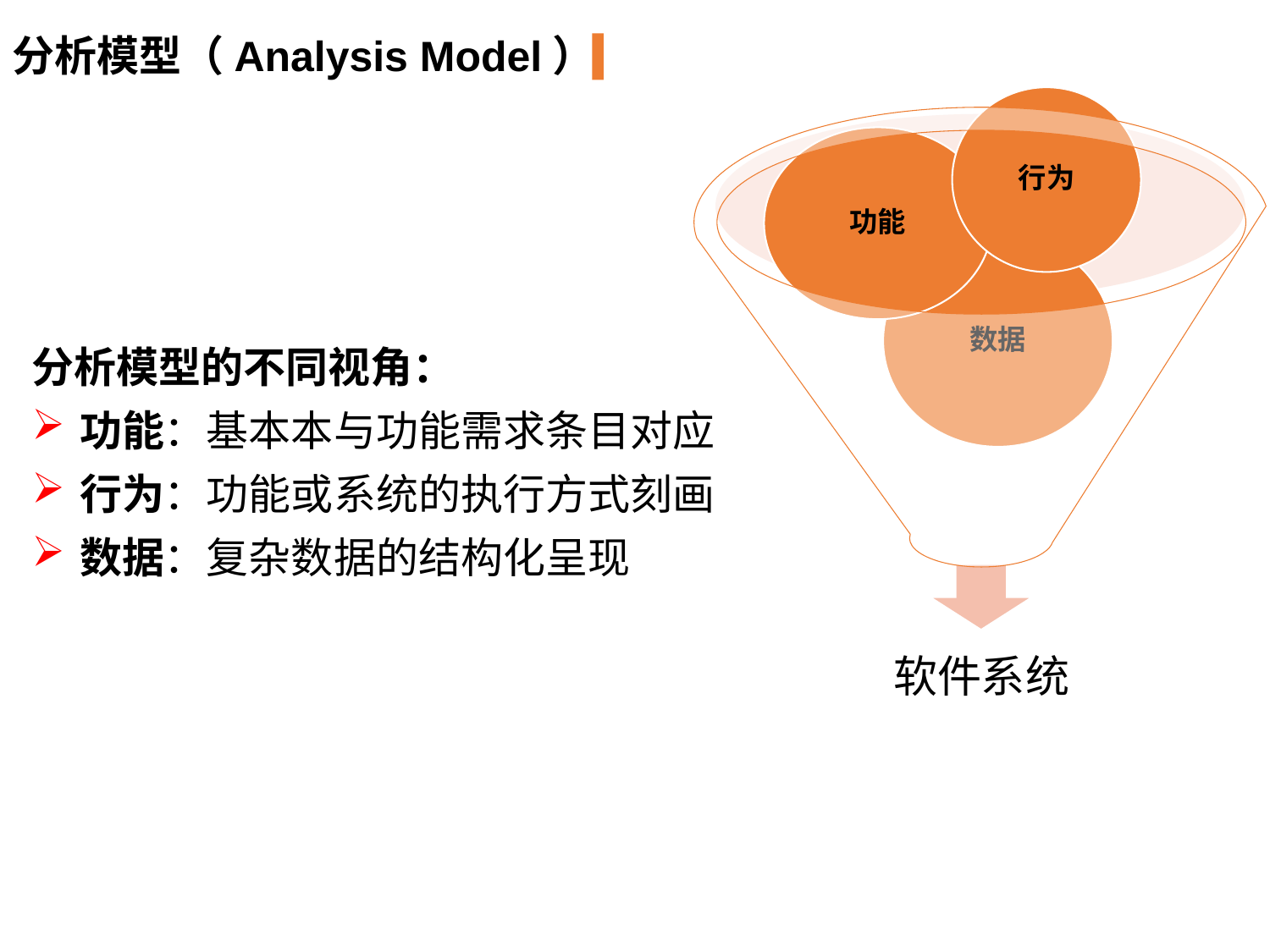

分析模型（Analysis Model）

软件系统
数据
功能
行为
分析模型的不同视角：
功能：基本本与功能需求条目对应
行为：功能或系统的执行方式刻画
数据：复杂数据的结构化呈现